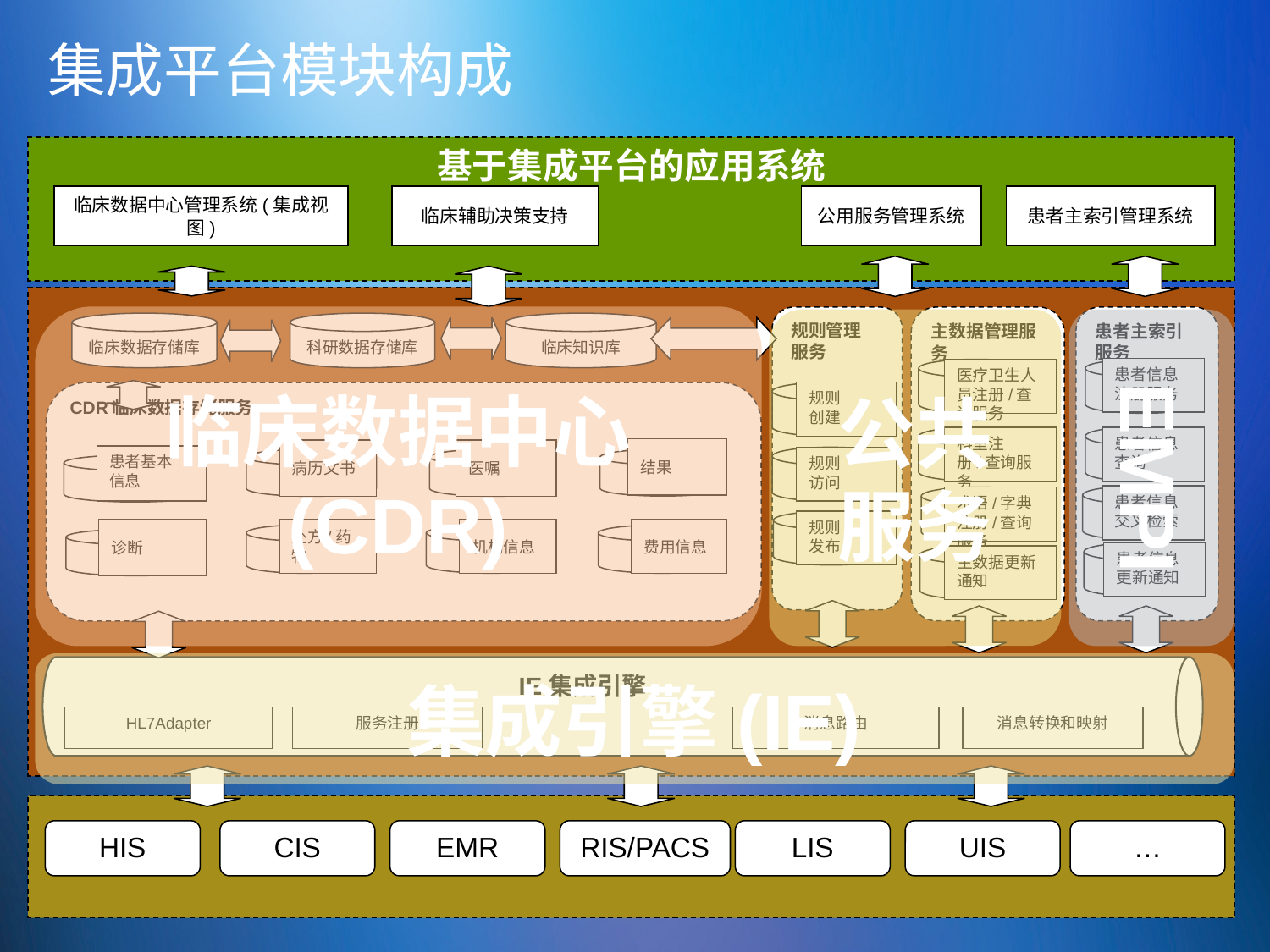

集成平台模块构成

基于集成平台的应用系统
临床数据中心管理系统(集成视图)
临床辅助决策支持
公用服务管理系统
患者主索引管理系统

临床数据中心
(CDR)
公共
服务
EMPI
集成引擎(IE)
规则管理
服务
主数据管理服务
患者主索引服务

临床数据存储库
科研数据存储库
临床知识库
患者信息注册服务

医疗卫生人员注册/查询服务

规则
创建

CDR临床数据存储服务

科室注册/查询服务

患者信息查询
结果
病历文书
医嘱
患者基本
信息

规则
访问

患者信息交叉检索

术语/字典注册/查询服务
规则
发布

处方/药物
机构信息
费用信息
诊断

患者信息更新通知

主数据更新通知

IE集成引擎
HL7Adapter
服务注册
消息路由
消息转换和映射

HIS
CIS
EMR
RIS/PACS
LIS
UIS
…